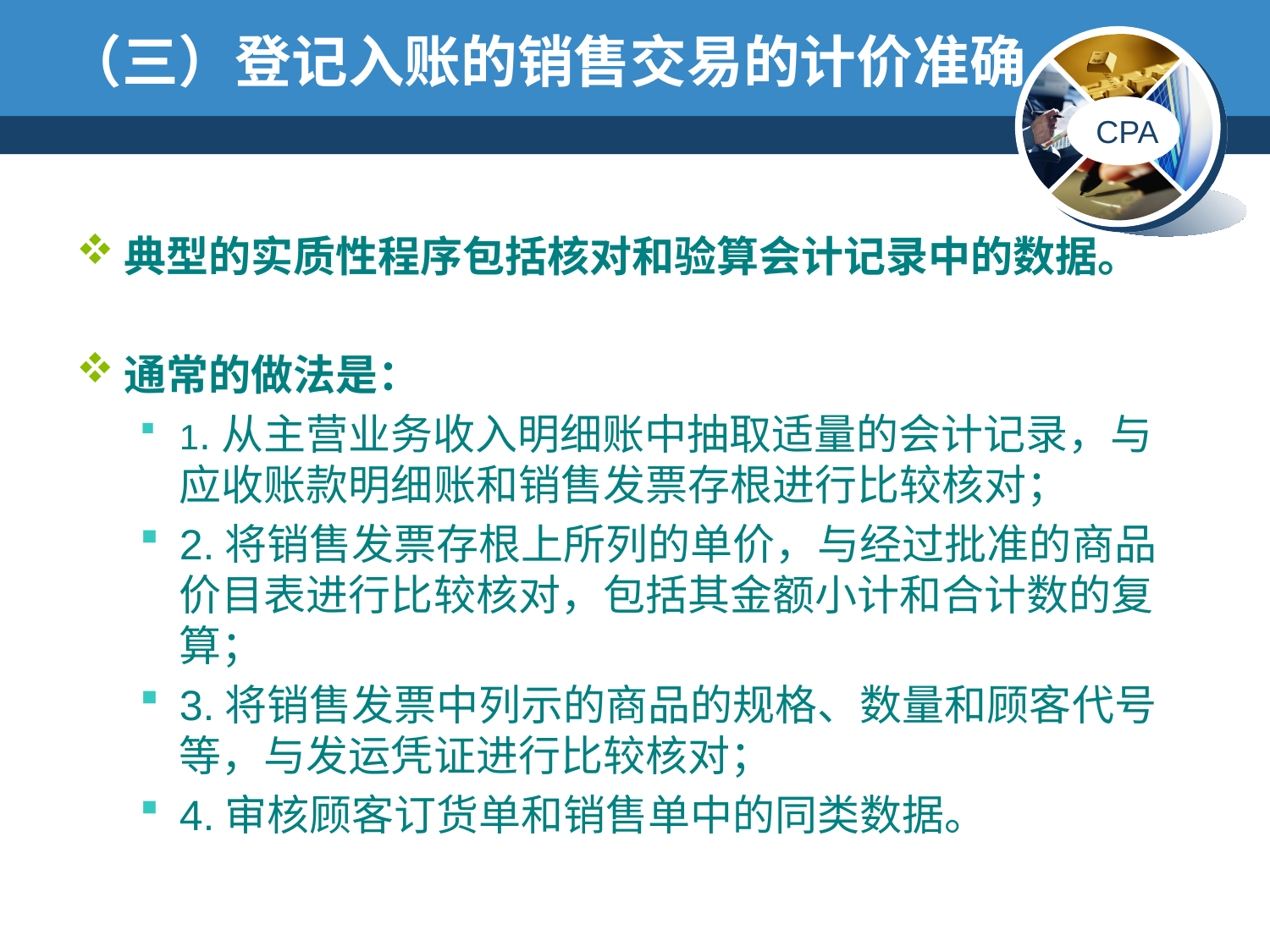

# （三）登记入账的销售交易的计价准确

典型的实质性程序包括核对和验算会计记录中的数据。

通常的做法是：
1.从主营业务收入明细账中抽取适量的会计记录，与应收账款明细账和销售发票存根进行比较核对；
2.将销售发票存根上所列的单价，与经过批准的商品价目表进行比较核对，包括其金额小计和合计数的复算；
3.将销售发票中列示的商品的规格、数量和顾客代号等，与发运凭证进行比较核对；
4.审核顾客订货单和销售单中的同类数据。